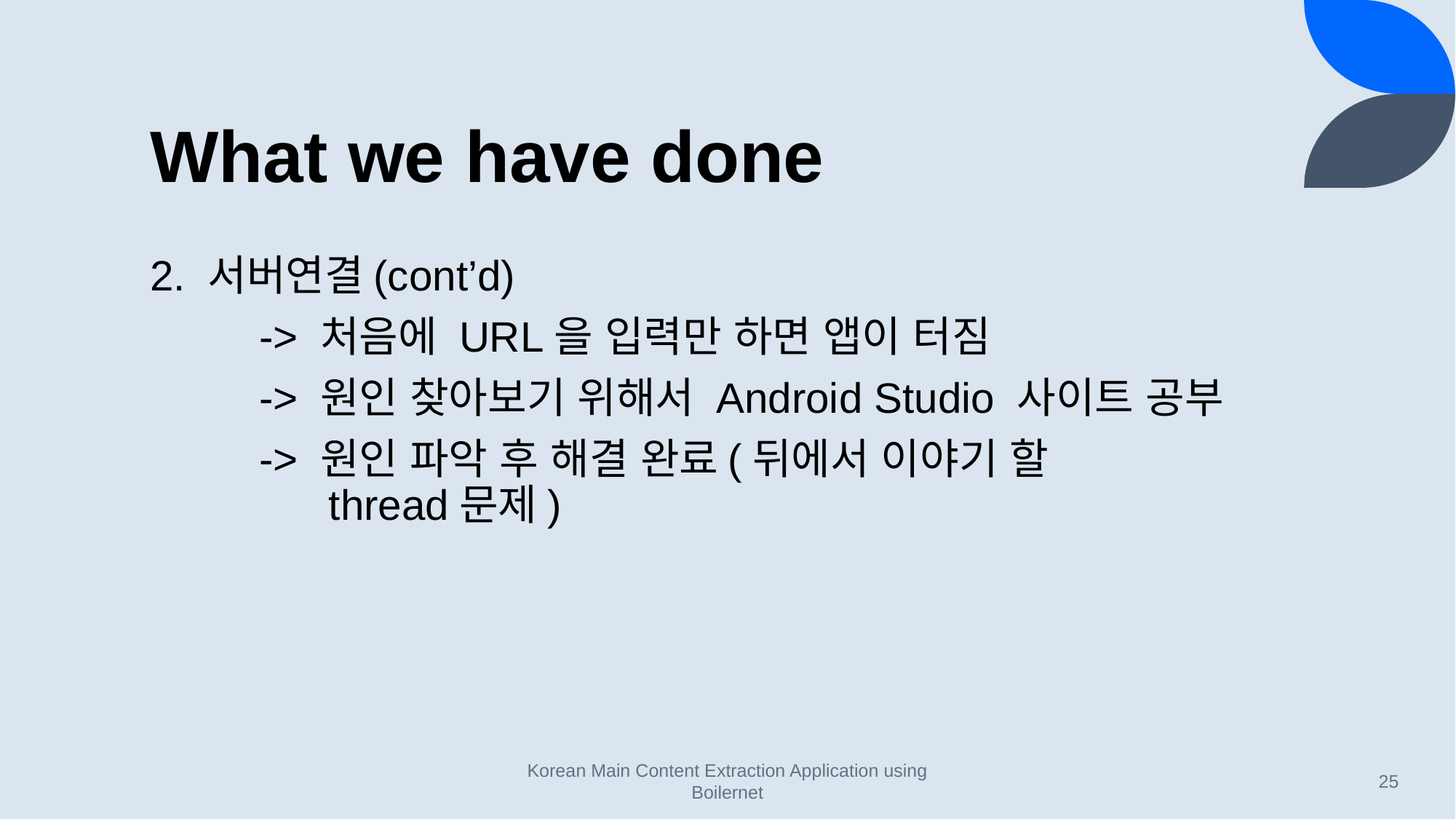

# What we have done
2. 서버연결(cont’d)
	-> 처음에 URL을 입력만 하면 앱이 터짐
	-> 원인 찾아보기 위해서 Android Studio 사이트 공부
	-> 원인 파악 후 해결 완료(뒤에서 이야기 할 		   	     thread문제)
Korean Main Content Extraction Application using Boilernet
25